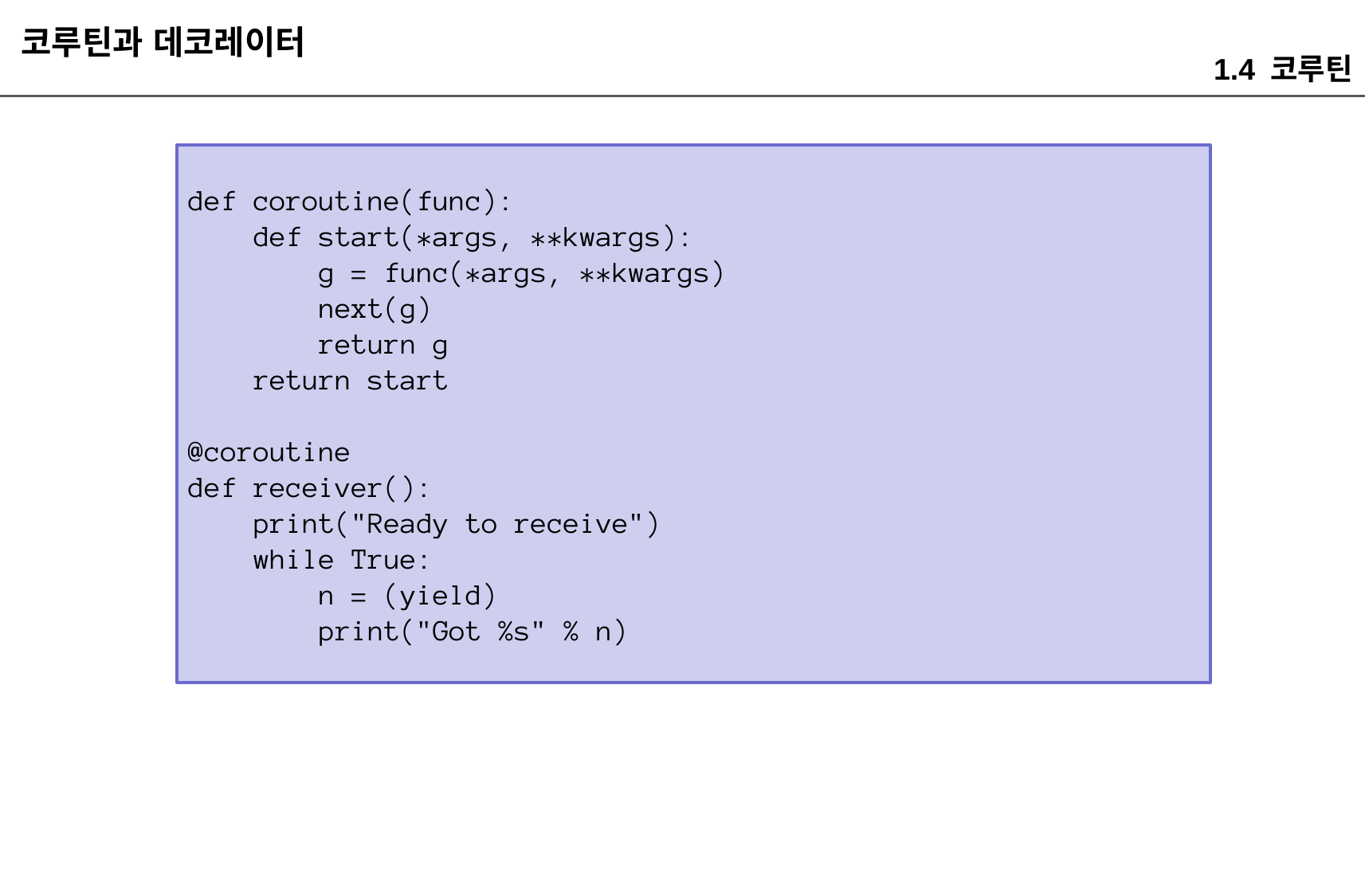

코루틴과 데코레이터
1.4 코루틴
def coroutine(func):
    def start(*args, **kwargs):
        g = func(*args, **kwargs)
        next(g)
        return g
    return start

@coroutine
def receiver():
    print("Ready to receive")
    while True:
        n = (yield)
        print("Got %s" % n)